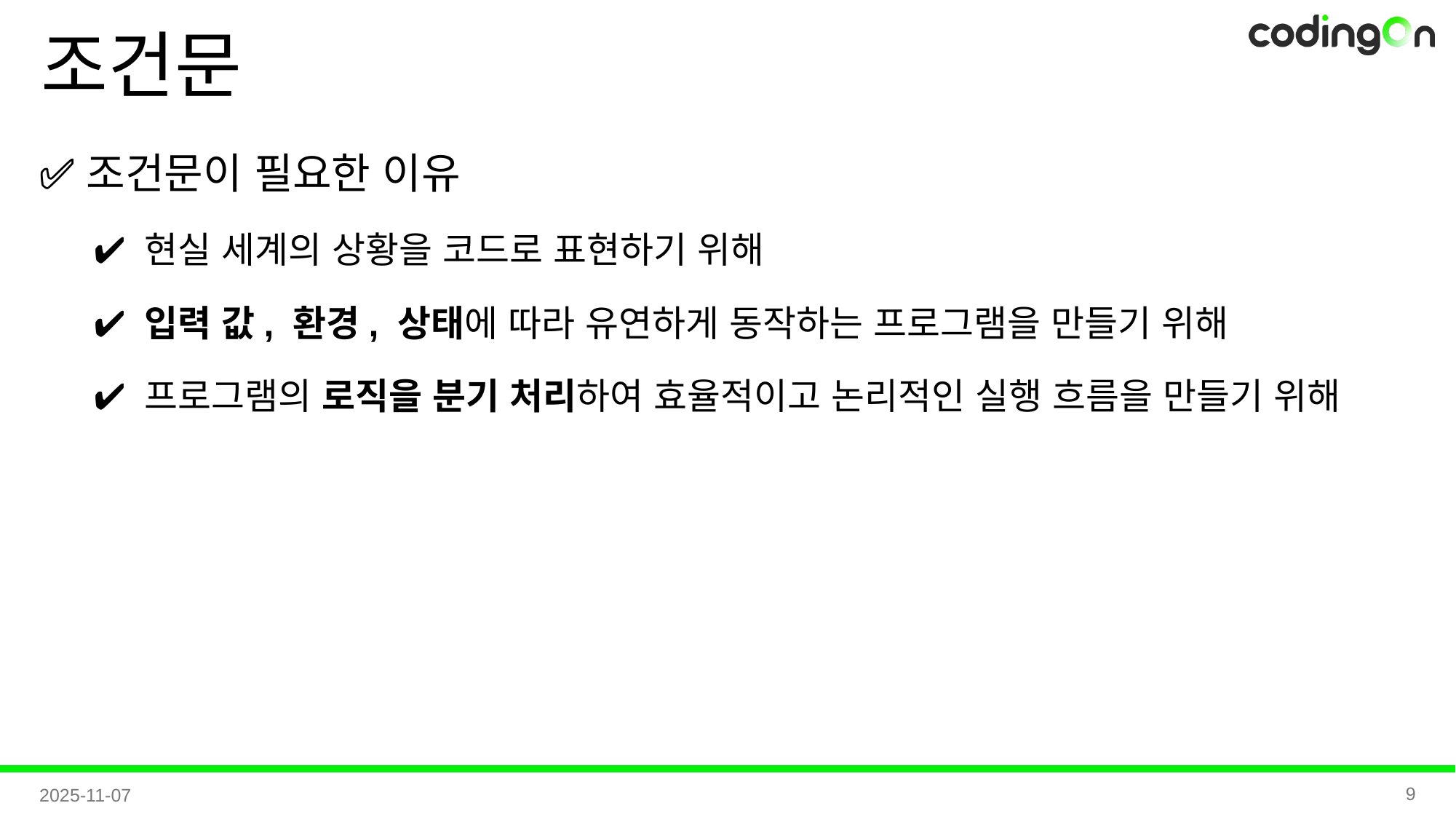

# 조건문
✅조건문이 필요한 이유
✔️ 현실 세계의 상황을 코드로 표현하기 위해
✔️ 입력 값, 환경, 상태에 따라 유연하게 동작하는 프로그램을 만들기 위해
✔️ 프로그램의 로직을 분기 처리하여 효율적이고 논리적인 실행 흐름을 만들기 위해
9
2025-11-07